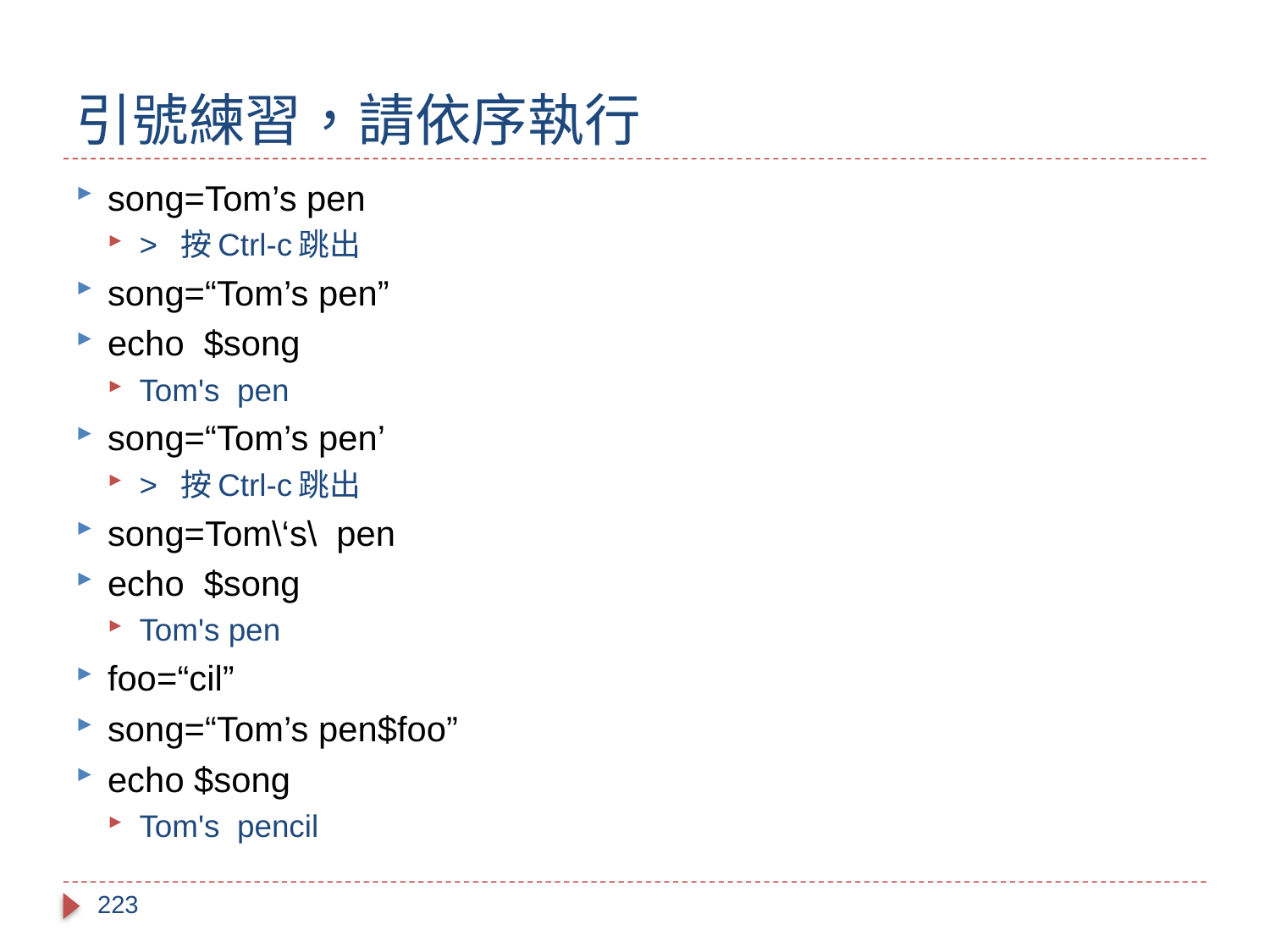

# 引號練習，請依序執行
song=Tom’s pen
>  按Ctrl-c跳出
song=“Tom’s pen”
echo  $song
Tom's  pen
song=“Tom’s pen’
>  按Ctrl-c跳出
song=Tom\‘s\  pen
echo  $song
Tom's pen
foo=“cil”
song=“Tom’s pen$foo”
echo $song
Tom's  pencil

223